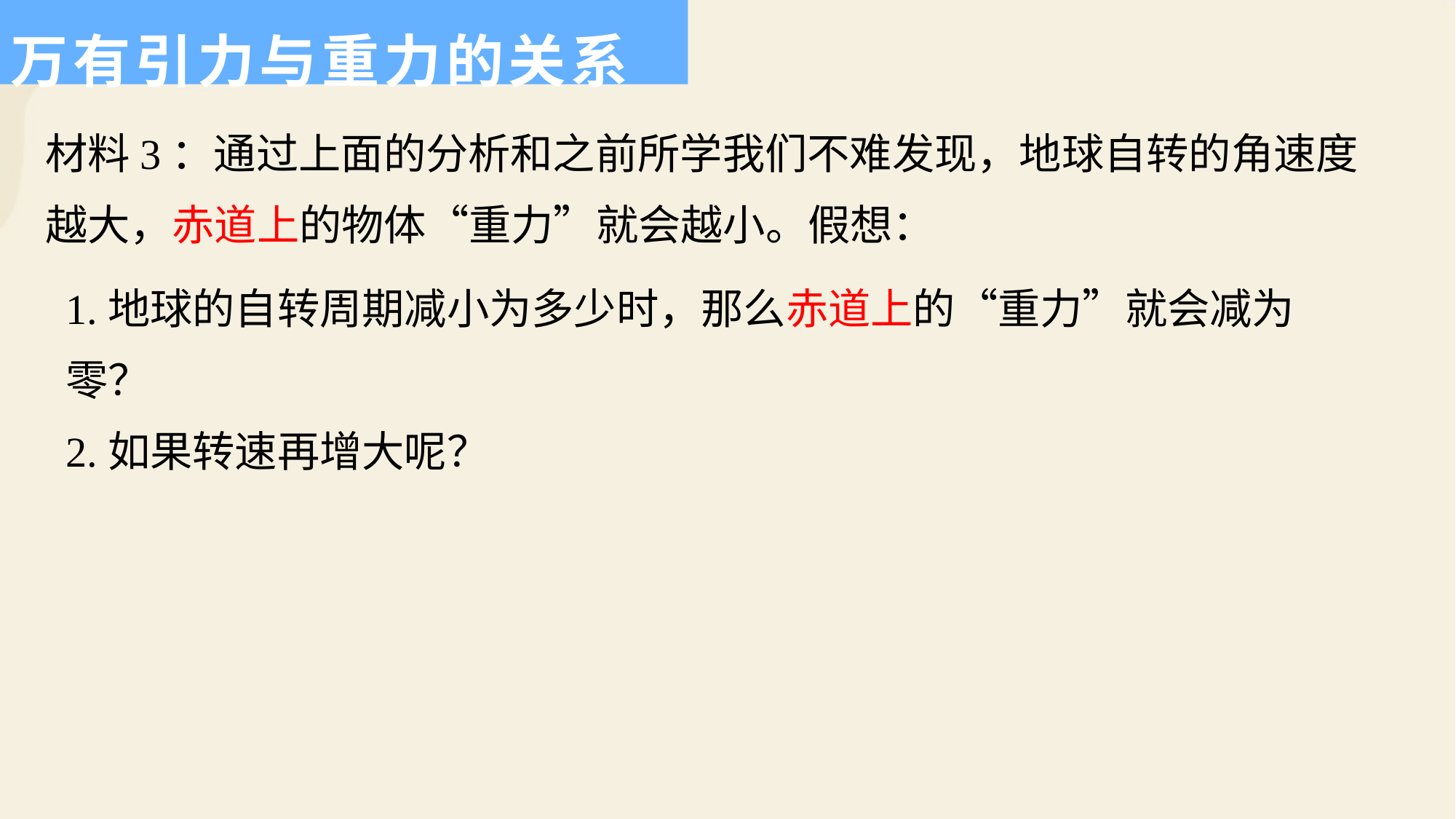

万有引力与重力的关系
材料3：通过上面的分析和之前所学我们不难发现，地球自转的角速度越大，赤道上的物体“重力”就会越小。假想：

1.地球的自转周期减小为多少时，那么赤道上的“重力”就会减为零？
2.如果转速再增大呢？